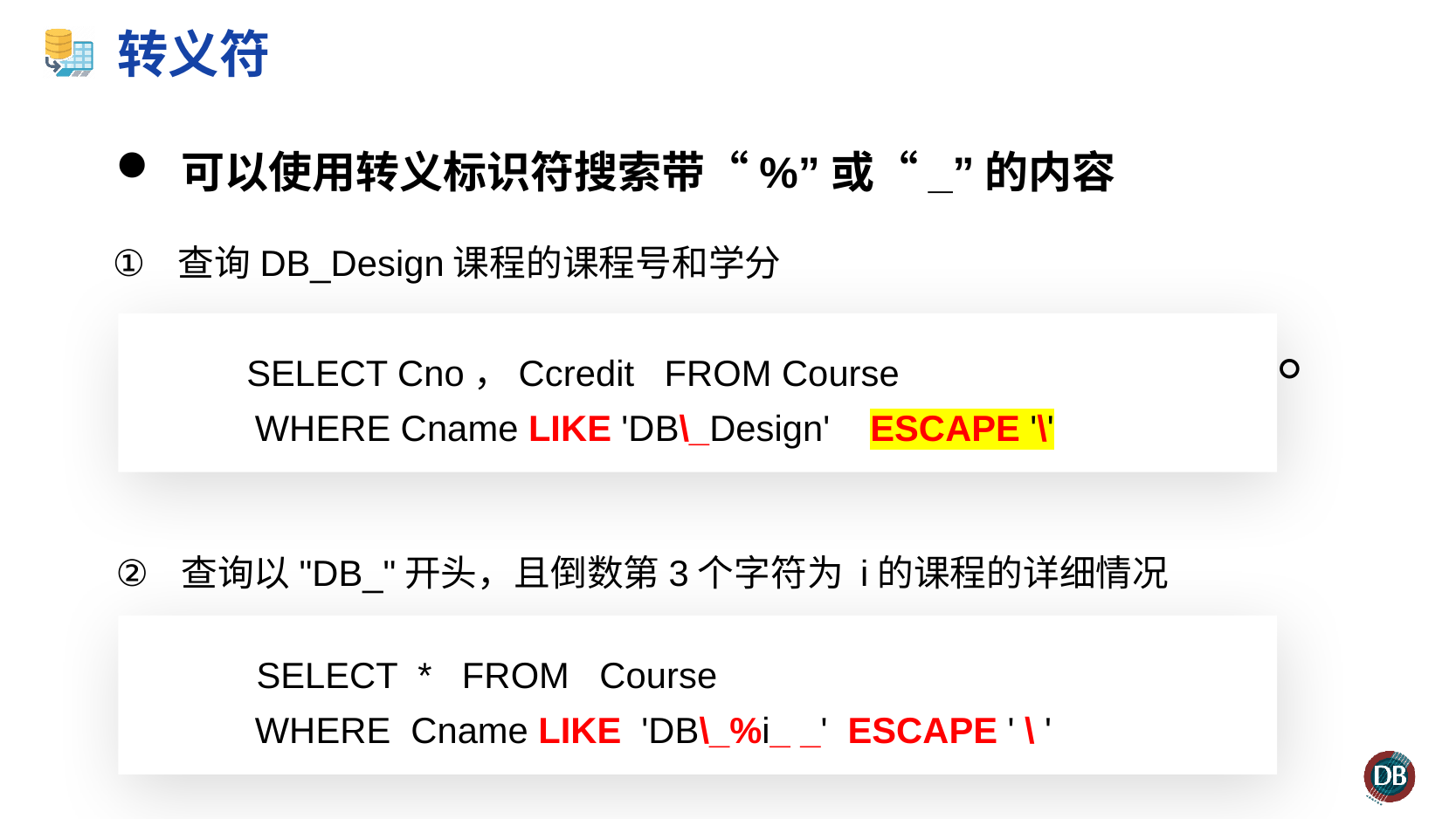

# 转义符
可以使用转义标识符搜索带“%”或“_”的内容
查询DB_Design课程的课程号和学分
查询DB_Design课程的课程号和学分。

 SELECT Cno，Ccredit   FROM Course
   WHERE Cname LIKE 'DB\_Design'    ESCAPE '\'
查询以"DB_"开头，且倒数第3个字符为 i的课程的详细情况

  SELECT  *   FROM   Course
   WHERE  Cname LIKE  'DB\_%i_ _'  ESCAPE ' \ '